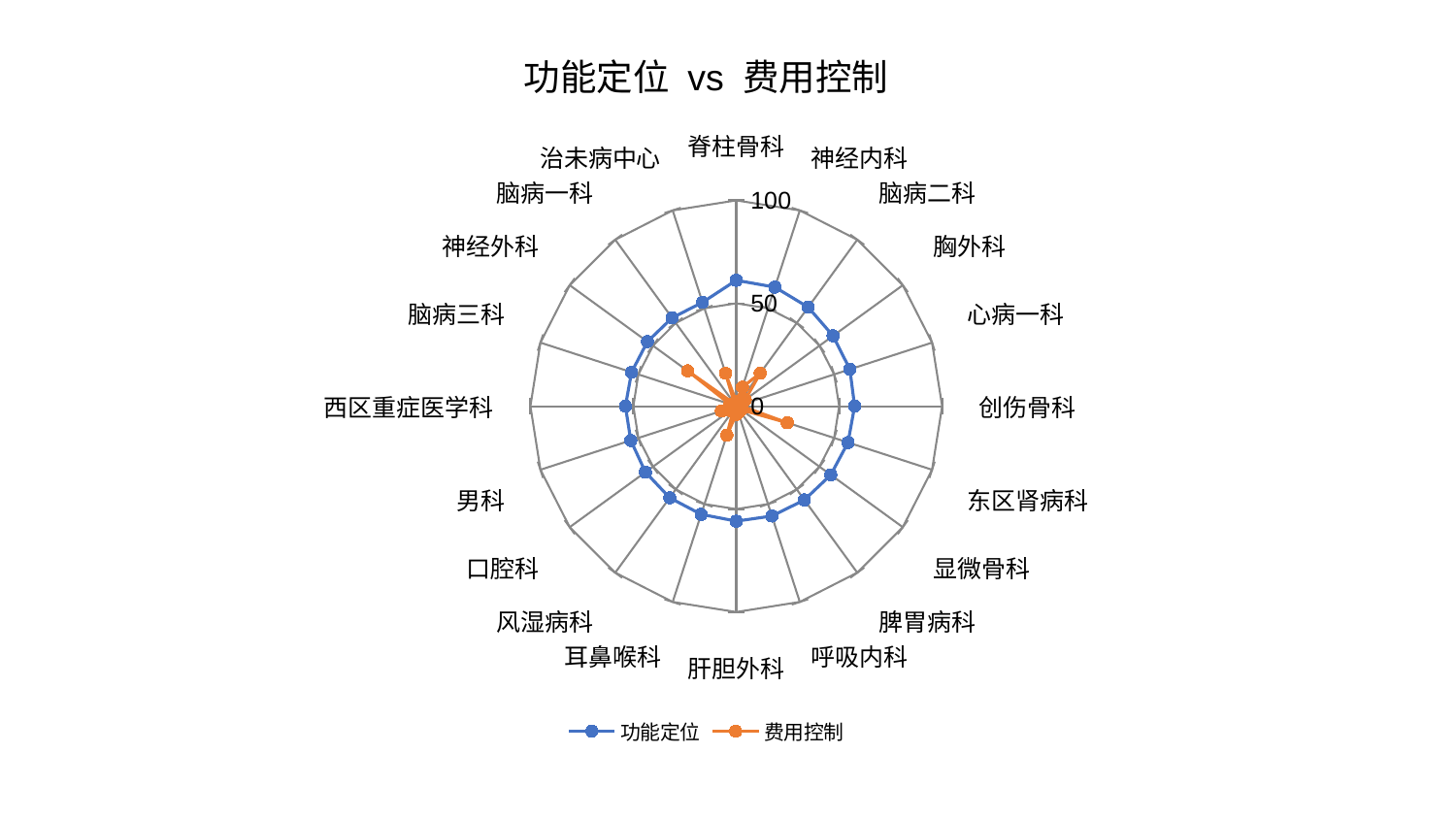

### Chart: 功能定位 vs 费用控制

| Category | 功能定位 | 费用控制 |
|---|---|---|
| 脊柱骨科 | 61.18230592120504 | 2.2098971737014903 |
| 神经内科 | 60.81449131455475 | 9.704960070994591 |
| 脑病二科 | 59.450456718289054 | 19.79835497130676 |
| 胸外科 | 58.14350395298067 | 5.426423355295266 |
| 心病一科 | 58.04085119832674 | 2.055539993906754 |
| 创伤骨科 | 57.50060288014087 | 2.5718062506136725 |
| 东区肾病科 | 57.08971709848766 | 26.06054012468833 |
| 显微骨科 | 56.756277325144424 | 2.939733185492392 |
| 脾胃病科 | 56.319428842069236 | 3.0237945747503647 |
| 呼吸内科 | 56.11556500617077 | 2.126192338843748 |
| 肝胆外科 | 55.865411542407244 | 4.041129220138163 |
| 耳鼻喉科 | 55.25837962961218 | 14.805278510409678 |
| 风湿病科 | 55.006595114196514 | 2.4595394352877546 |
| 口腔科 | 54.52455588290122 | 3.6276351816548984 |
| 男科 | 53.87252448495614 | 7.584717772447493 |
| 西区重症医学科 | 53.862469650206904 | 1.6114545823402633 |
| 脑病三科 | 53.47111853366938 | 3.297232505001823 |
| 神经外科 | 53.36727763823995 | 29.241630560209515 |
| 脑病一科 | 53.05716595896306 | 1.3773534569245875 |
| 治未病中心 | 53.04540299417534 | 16.803023099003198 |
34